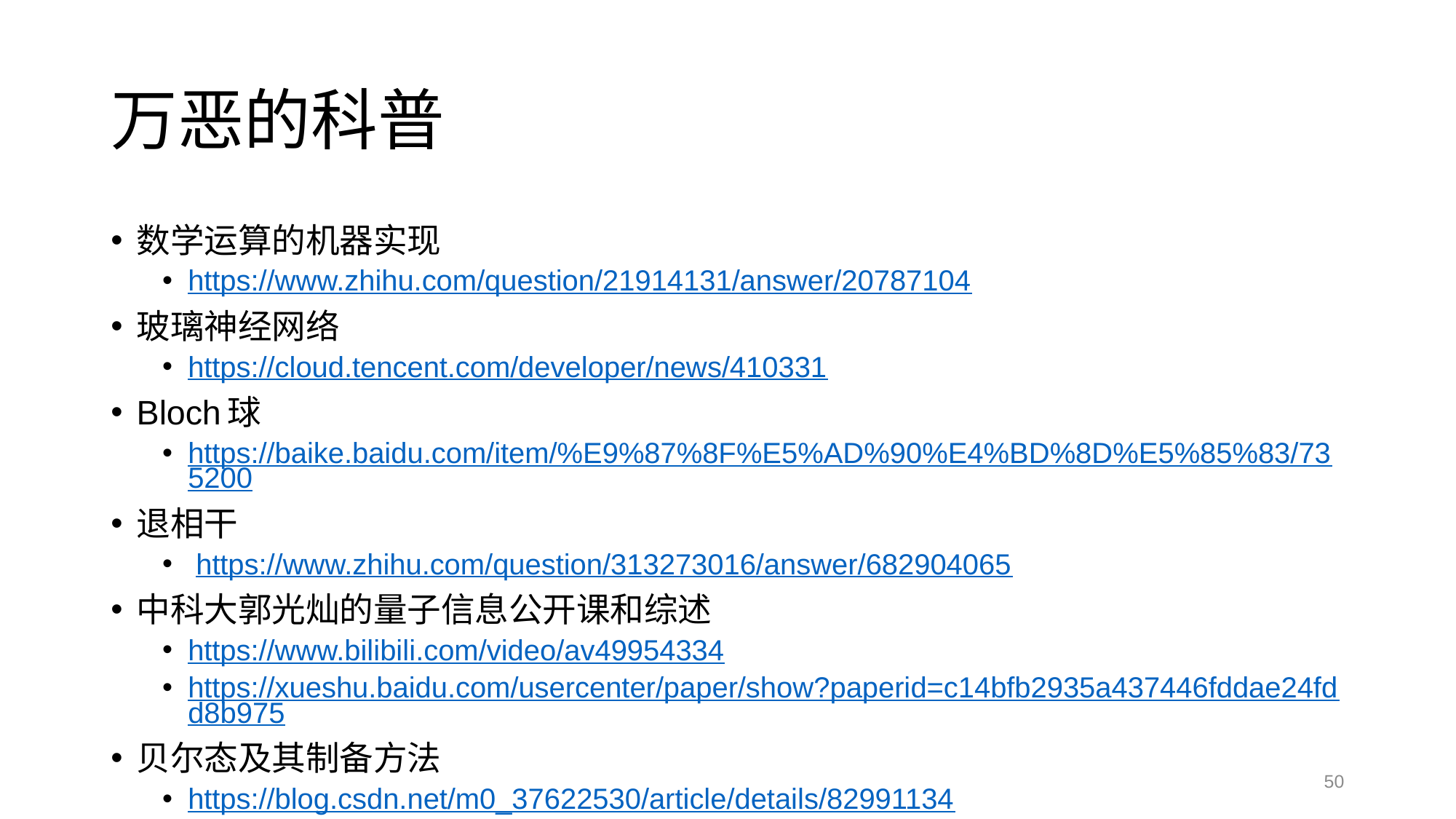

# 万恶的科普
数学运算的机器实现
https://www.zhihu.com/question/21914131/answer/20787104
玻璃神经网络
https://cloud.tencent.com/developer/news/410331
Bloch球
https://baike.baidu.com/item/%E9%87%8F%E5%AD%90%E4%BD%8D%E5%85%83/735200
退相干
 https://www.zhihu.com/question/313273016/answer/682904065
中科大郭光灿的量子信息公开课和综述
https://www.bilibili.com/video/av49954334
https://xueshu.baidu.com/usercenter/paper/show?paperid=c14bfb2935a437446fddae24fdd8b975
贝尔态及其制备方法
https://blog.csdn.net/m0_37622530/article/details/82991134
50